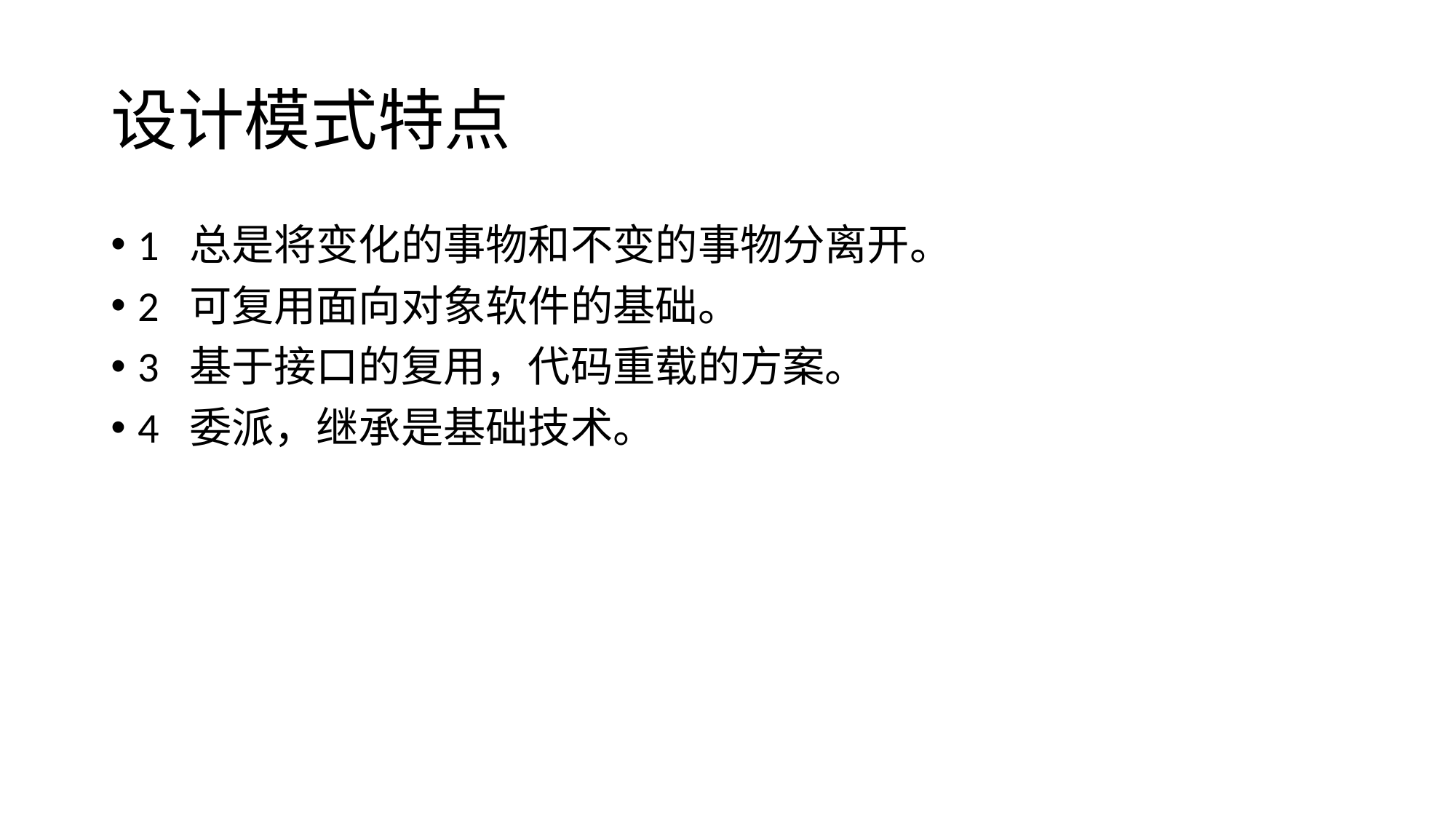

# 设计模式特点
1  总是将变化的事物和不变的事物分离开。
2  可复用面向对象软件的基础。
3  基于接口的复用，代码重载的方案。
4  委派，继承是基础技术。